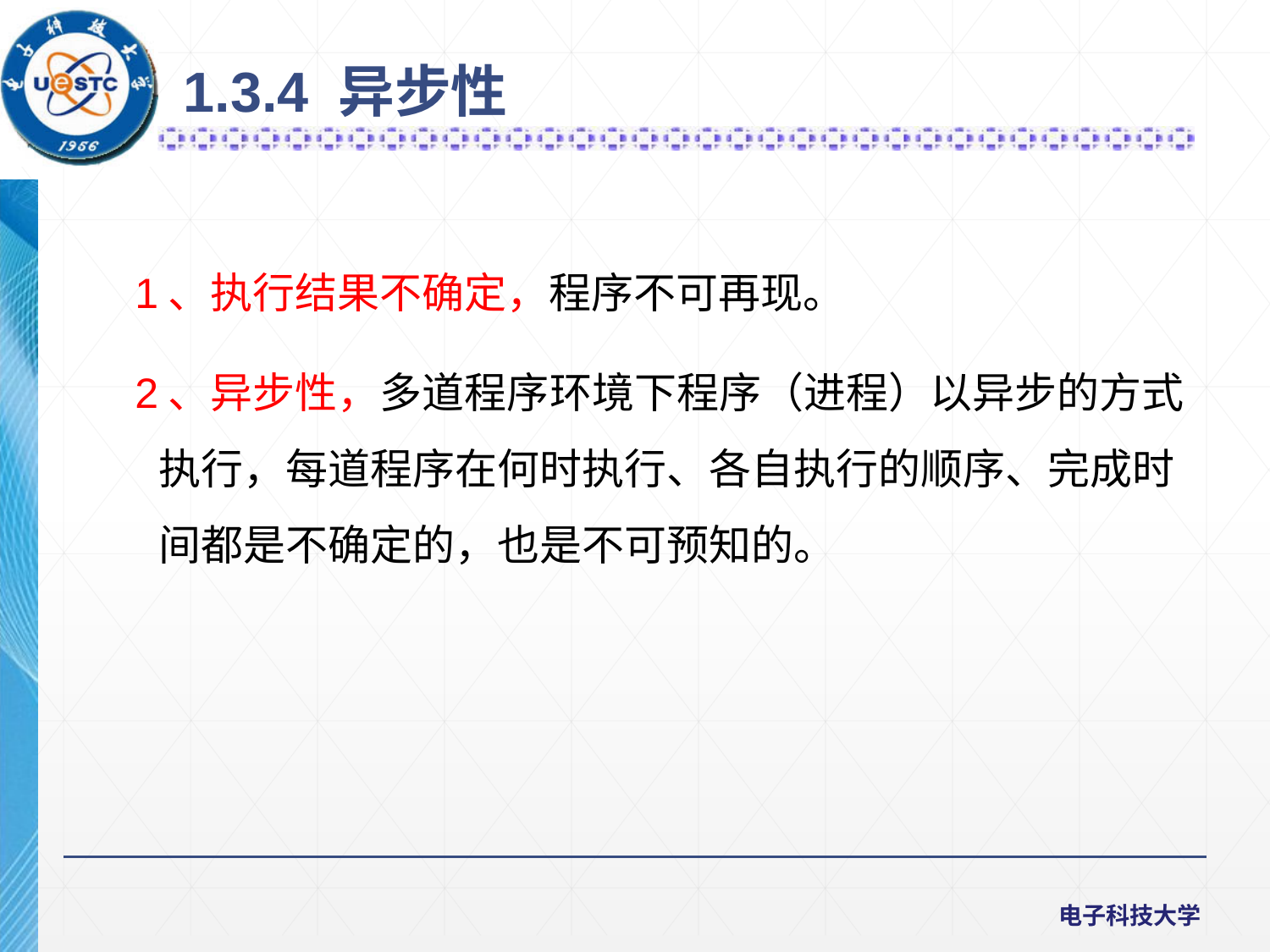

1.3.4 异步性
1、执行结果不确定，程序不可再现。
2、异步性，多道程序环境下程序（进程）以异步的方式执行，每道程序在何时执行、各自执行的顺序、完成时间都是不确定的，也是不可预知的。